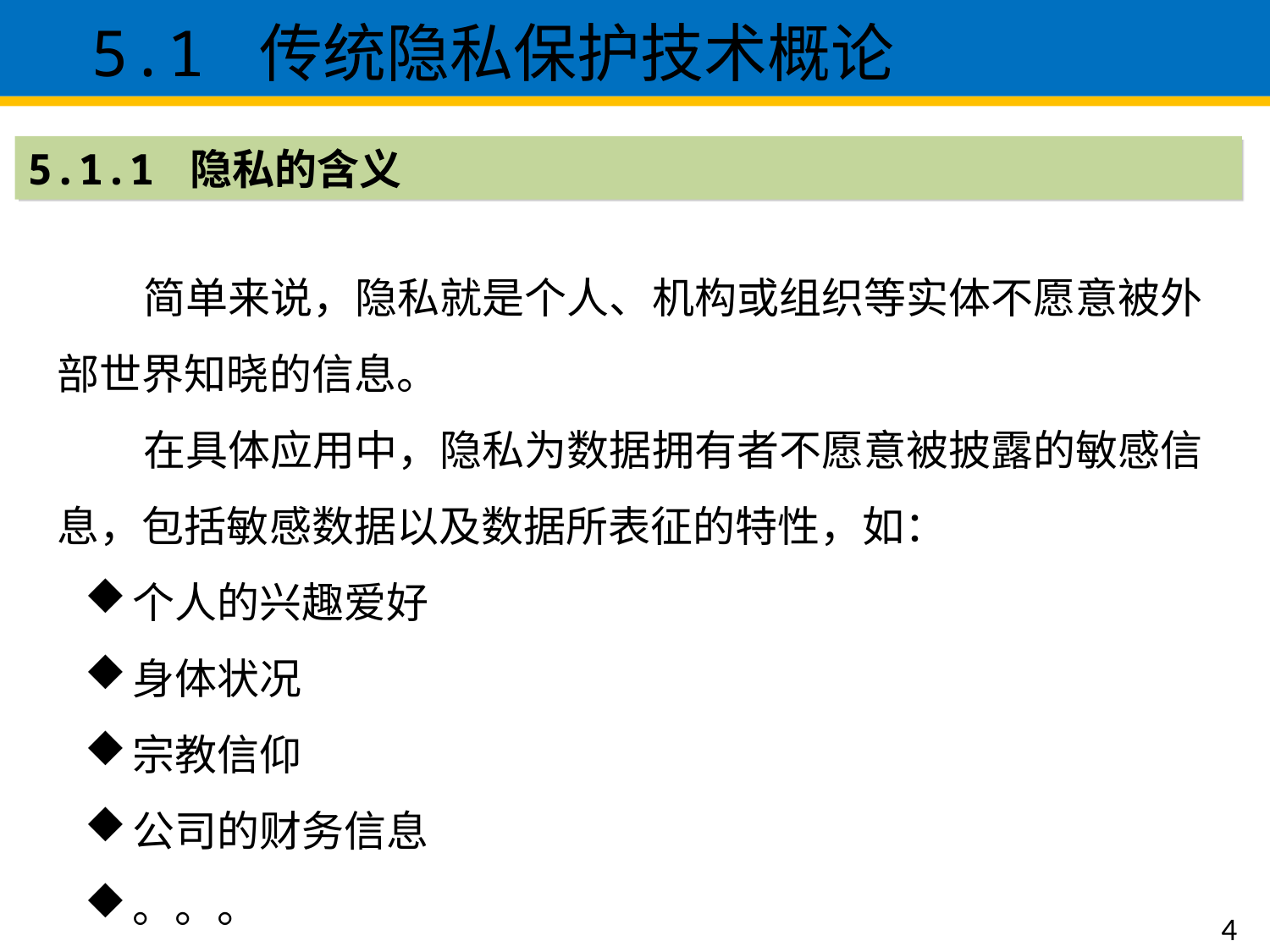

5.1 传统隐私保护技术概论
5.1.1 隐私的含义
        简单来说，隐私就是个人、机构或组织等实体不愿意被外部世界知晓的信息。
        在具体应用中，隐私为数据拥有者不愿意被披露的敏感信息，包括敏感数据以及数据所表征的特性，如：
个人的兴趣爱好
身体状况
宗教信仰
公司的财务信息
。。。
4